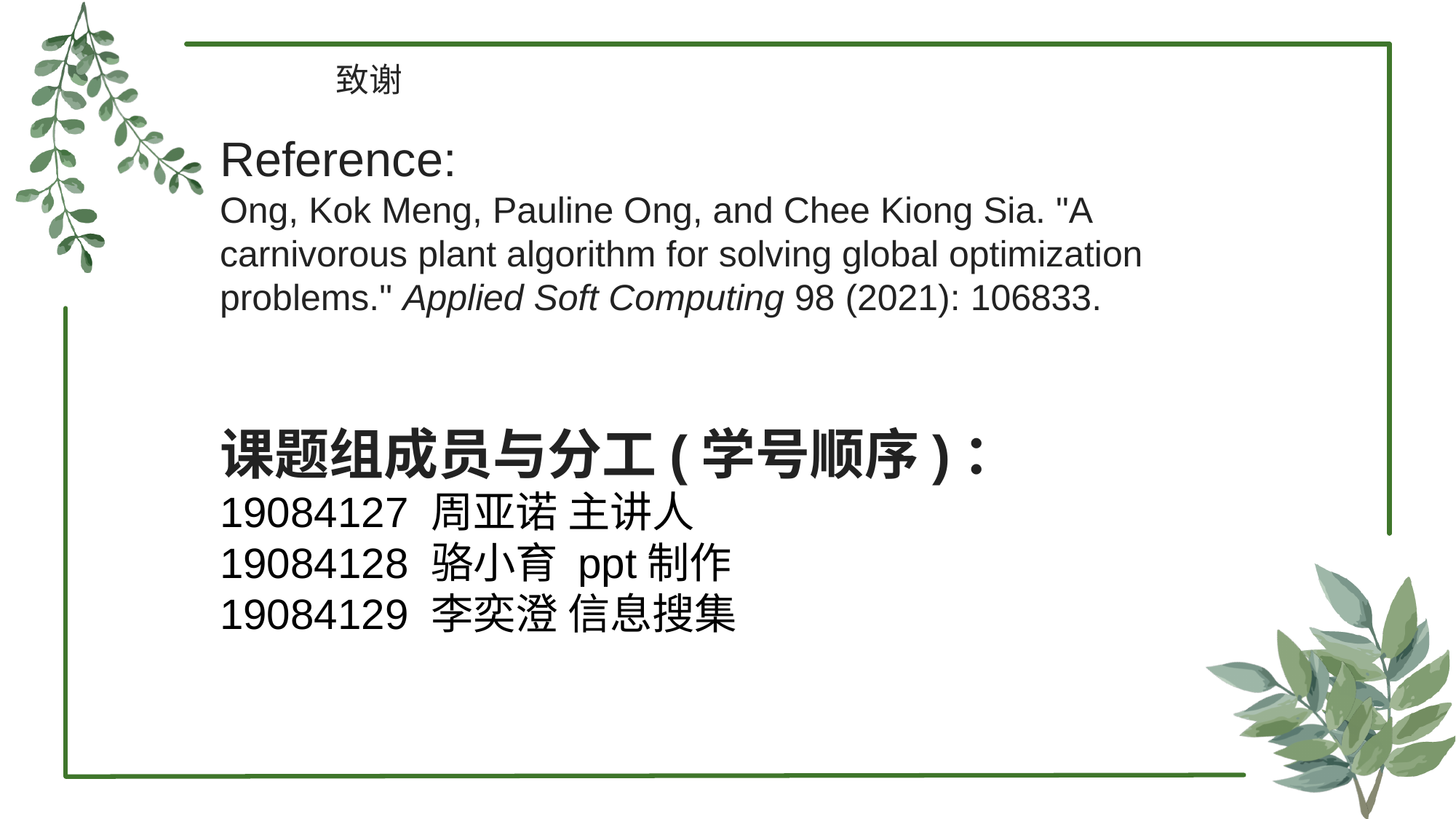

致谢
Reference:
Ong, Kok Meng, Pauline Ong, and Chee Kiong Sia. "A carnivorous plant algorithm for solving global optimization problems." Applied Soft Computing 98 (2021): 106833.

课题组成员与分工(学号顺序)：
19084127 周亚诺 主讲人
19084128 骆小育 ppt制作
19084129 李奕澄 信息搜集